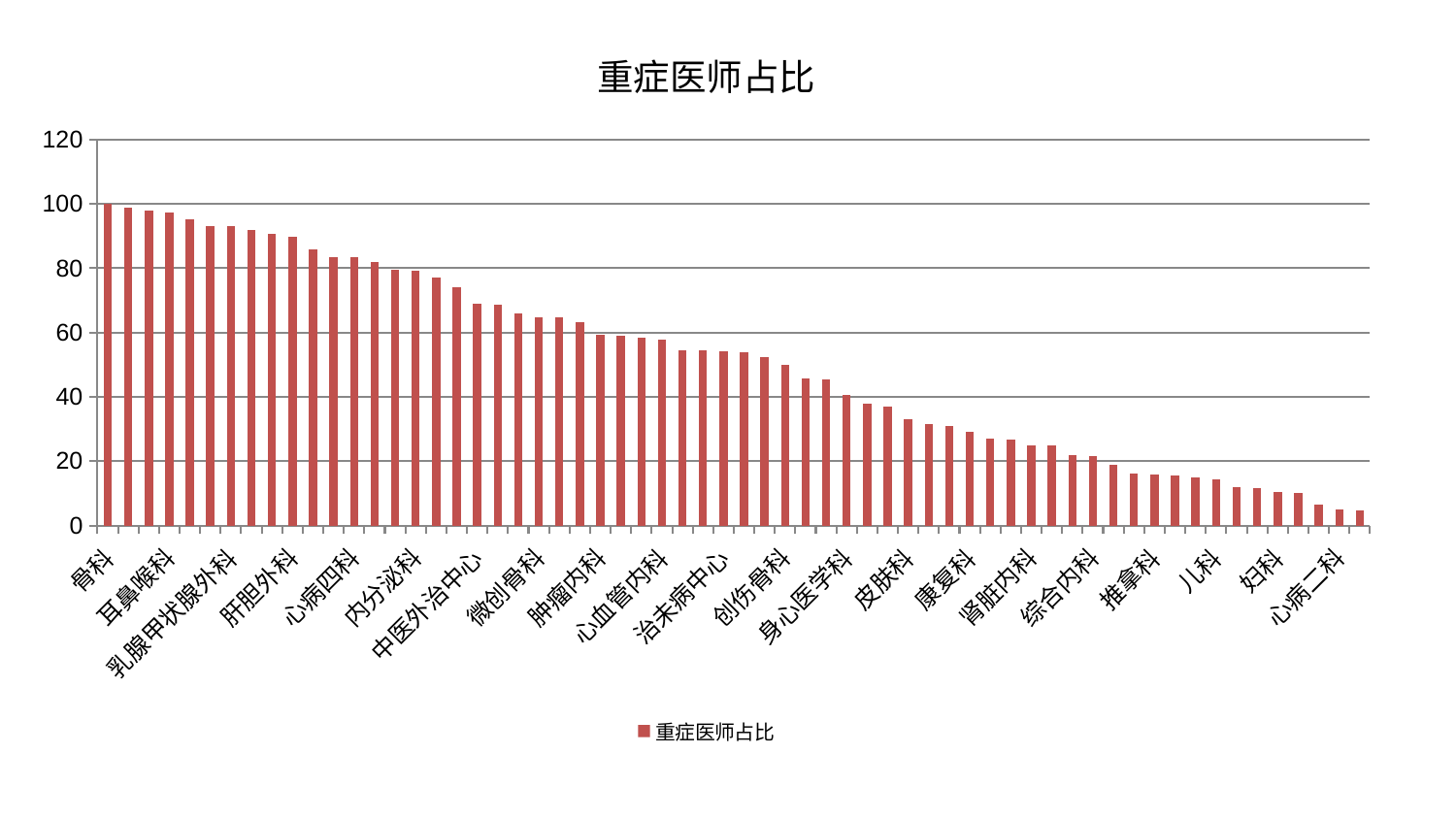

### Chart: 重症医师占比

| Category | 重症医师占比 |
|---|---|
| 骨科 | 100.0 |
| 肝病科 | 98.77766544863931 |
| 医院 | 97.79695472709572 |
| 耳鼻喉科 | 97.3375793407239 |
| 显微骨科 | 95.30064462363319 |
| 关节骨科 | 93.23170418923385 |
| 乳腺甲状腺外科 | 93.02503244697444 |
| 东区肾病科 | 91.97212589833795 |
| 血液科 | 90.59203154856338 |
| 肝胆外科 | 89.83736089246338 |
| 普通外科 | 85.88978513932825 |
| 针灸科 | 83.50231993709349 |
| 心病四科 | 83.45903074224226 |
| 脑病一科 | 81.88304062947925 |
| 呼吸内科 | 79.47748482802191 |
| 内分泌科 | 79.29287803960142 |
| 心病一科 | 77.00261837237336 |
| 小儿推拿科 | 74.13031760599158 |
| 中医外治中心 | 68.86300955154454 |
| 妇二科 | 68.55501488071378 |
| 脑病三科 | 65.88367601867463 |
| 微创骨科 | 64.79348436958756 |
| 肾病科 | 64.62679894228891 |
| 老年医学科 | 63.19671835984042 |
| 肿瘤内科 | 59.42721914849398 |
| 东区重症医学科 | 58.98228687081665 |
| 风湿病科 | 58.29506583450197 |
| 心血管内科 | 57.73746950444702 |
| 胸外科 | 54.55941655466885 |
| 神经外科 | 54.48059719135875 |
| 治未病中心 | 54.03796649872471 |
| 重症医学科 | 53.82061891074473 |
| 神经内科 | 52.31940816832898 |
| 创伤骨科 | 50.02831750662895 |
| 脾胃科消化科合并 | 45.77938619642813 |
| 脾胃病科 | 45.48056087018159 |
| 身心医学科 | 40.48755126887891 |
| 泌尿外科 | 37.735088471780024 |
| 产科 | 36.830489613639024 |
| 皮肤科 | 33.006331615455885 |
| 中医经典科 | 31.45757750671088 |
| 肛肠科 | 30.915854759035252 |
| 康复科 | 28.991323923619316 |
| 西区重症医学科 | 26.941069949663547 |
| 运动损伤骨科 | 26.783264438322586 |
| 肾脏内科 | 24.902161064162108 |
| 眼科 | 24.822434462701334 |
| 美容皮肤科 | 21.91487379014137 |
| 综合内科 | 21.474663246680194 |
| 脊柱骨科 | 18.96173765464703 |
| 妇科妇二科合并 | 16.133845761478046 |
| 推拿科 | 15.957991745757777 |
| 周围血管科 | 15.582392946208524 |
| 男科 | 14.928029668780304 |
| 儿科 | 14.40653557957195 |
| 心病三科 | 11.785568879346313 |
| 脑病二科 | 11.71580842776366 |
| 妇科 | 10.355374085230224 |
| 小儿骨科 | 10.262443255630782 |
| 口腔科 | 6.36481157184463 |
| 心病二科 | 4.843812325829628 |
| 消化内科 | 4.679845508369748 |
261